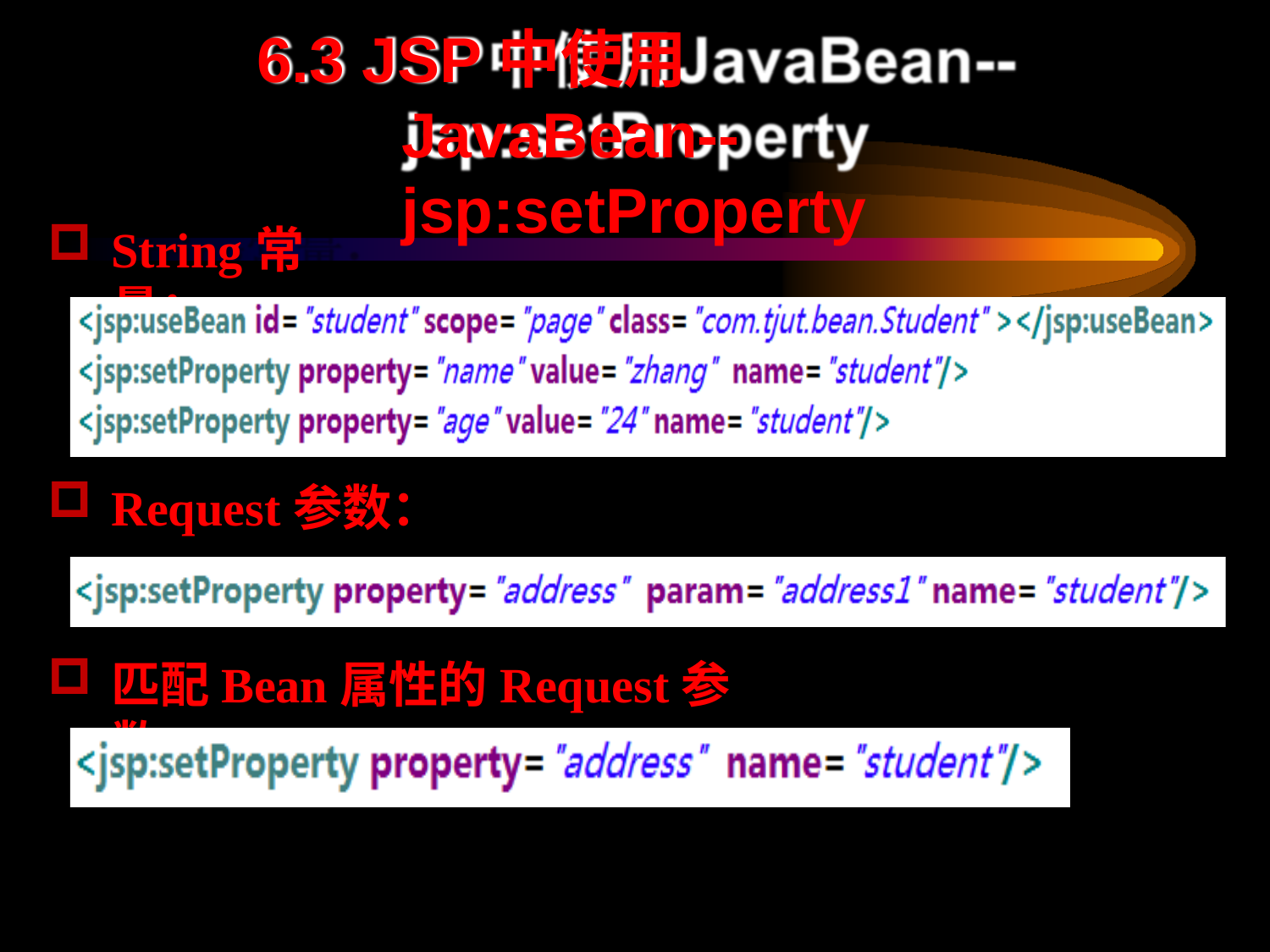

# 6.3 JSP中使用JavaBean--  jsp:setProperty

String常量：

Request参数：

匹配Bean属性的Request参数：